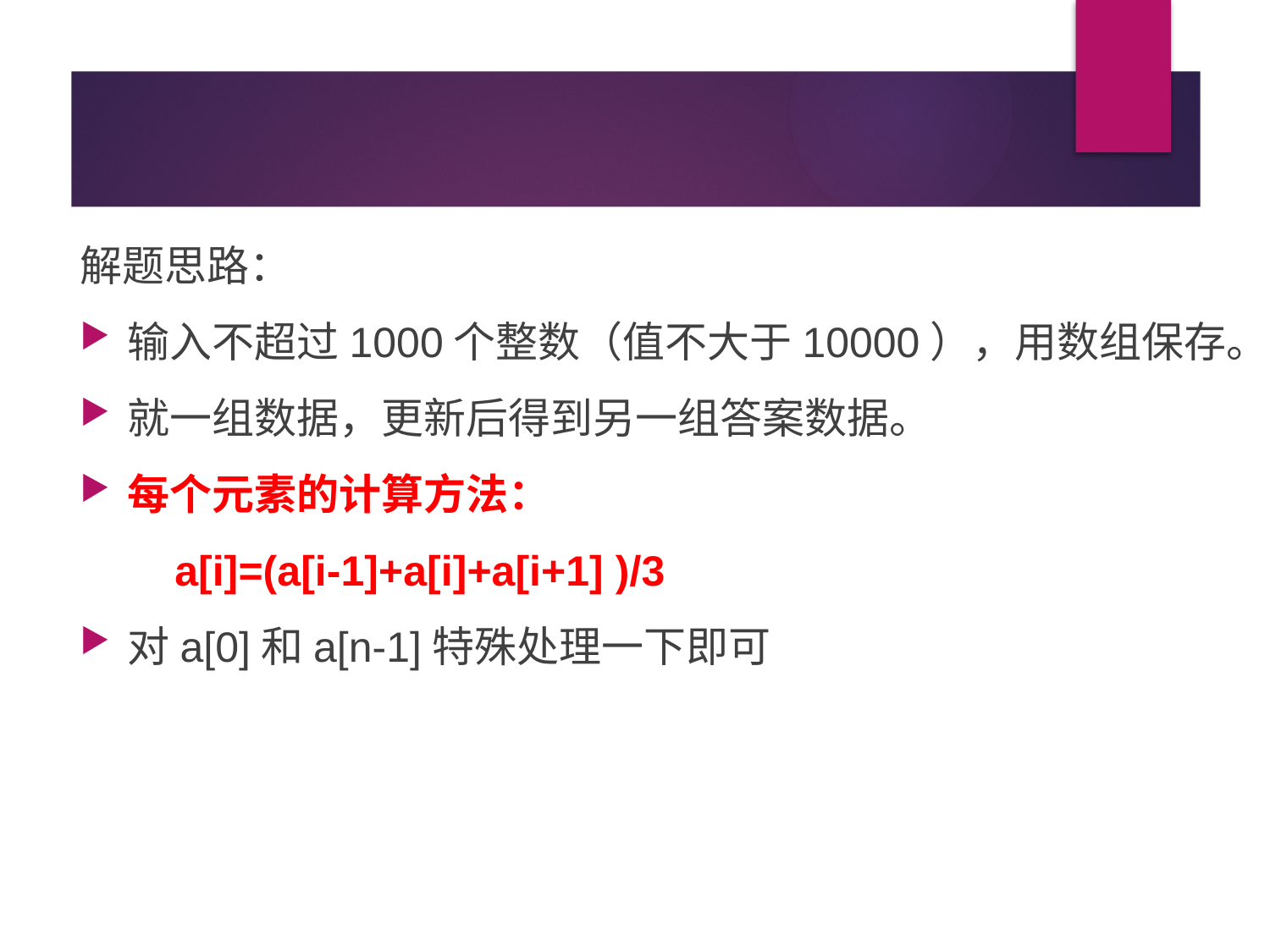

解题思路：
输入不超过1000个整数（值不大于10000），用数组保存。
就一组数据，更新后得到另一组答案数据。
每个元素的计算方法：
        a[i]=(a[i-1]+a[i]+a[i+1] )/3
对a[0]和a[n-1]特殊处理一下即可